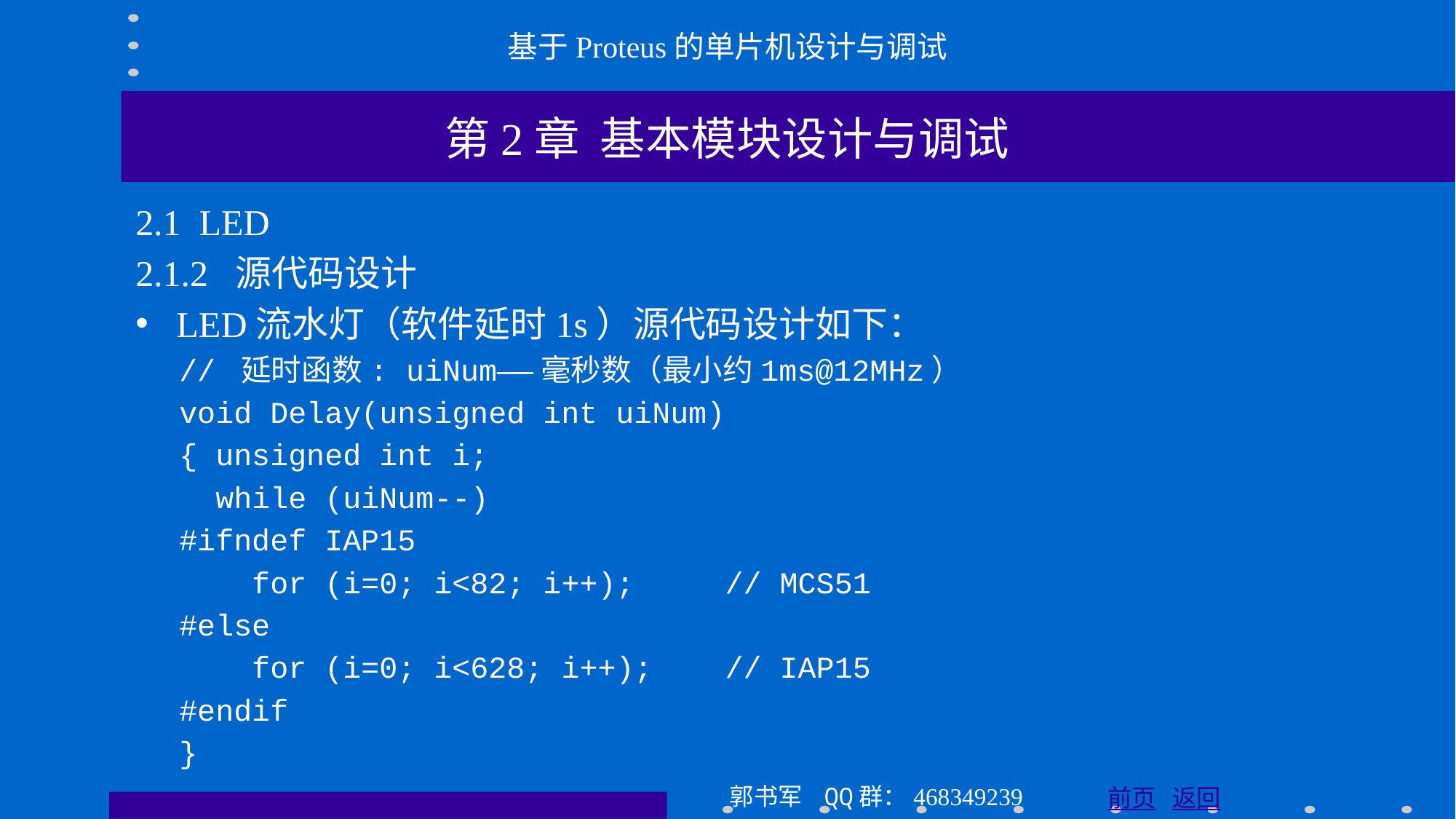

基于Proteus的单片机设计与调试
第2章  基本模块设计与调试
2.1  LED
2.1.2  源代码设计
LED流水灯（软件延时1s）源代码设计如下：
// 延时函数: uiNum——毫秒数（最小约1ms@12MHz）
void Delay(unsigned int uiNum)
{ unsigned int i;
  while (uiNum--)
#ifndef IAP15
    for (i=0; i<82; i++);     // MCS51
#else
    for (i=0; i<628; i++);    // IAP15
#endif
}

郭书军   QQ群：468349239
前页   返回